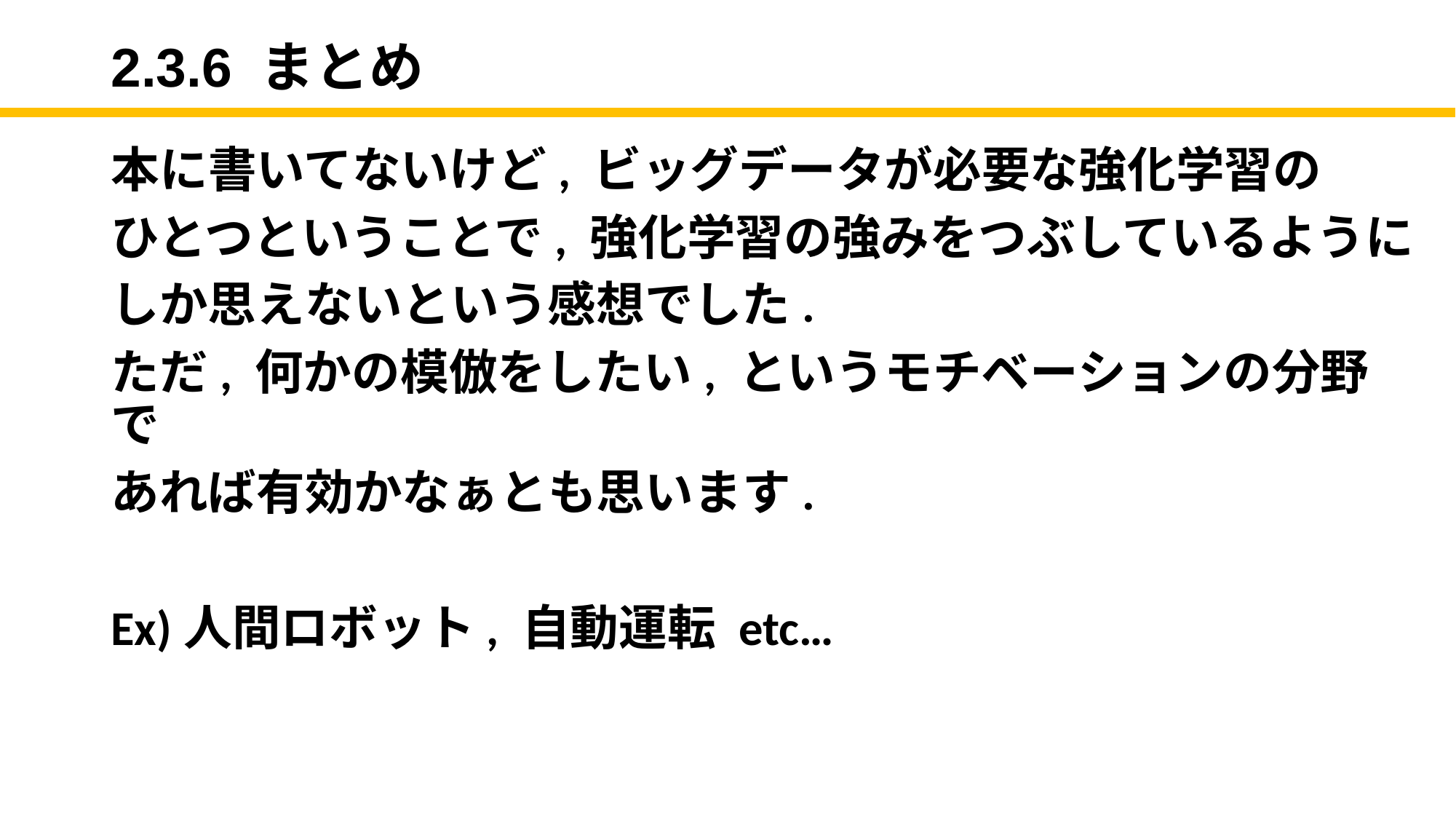

# 2.3.6 まとめ
本に書いてないけど, ビッグデータが必要な強化学習の
ひとつということで, 強化学習の強みをつぶしているように
しか思えないという感想でした.
ただ, 何かの模倣をしたい, というモチベーションの分野で
あれば有効かなぁとも思います.

Ex)人間ロボット, 自動運転 etc…